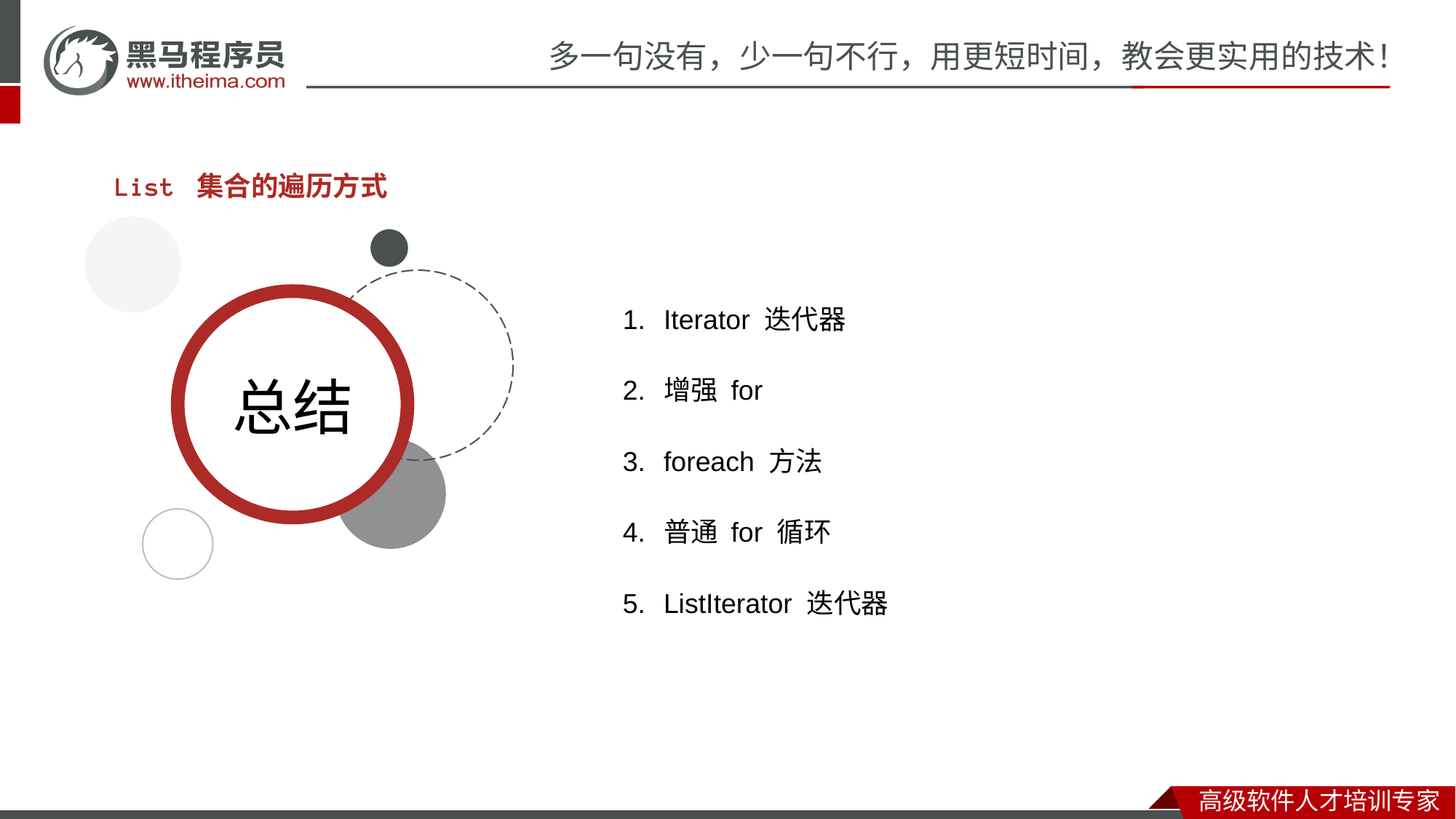

List 集合的遍历方式
Iterator 迭代器
增强 for
foreach 方法
普通 for 循环
ListIterator 迭代器